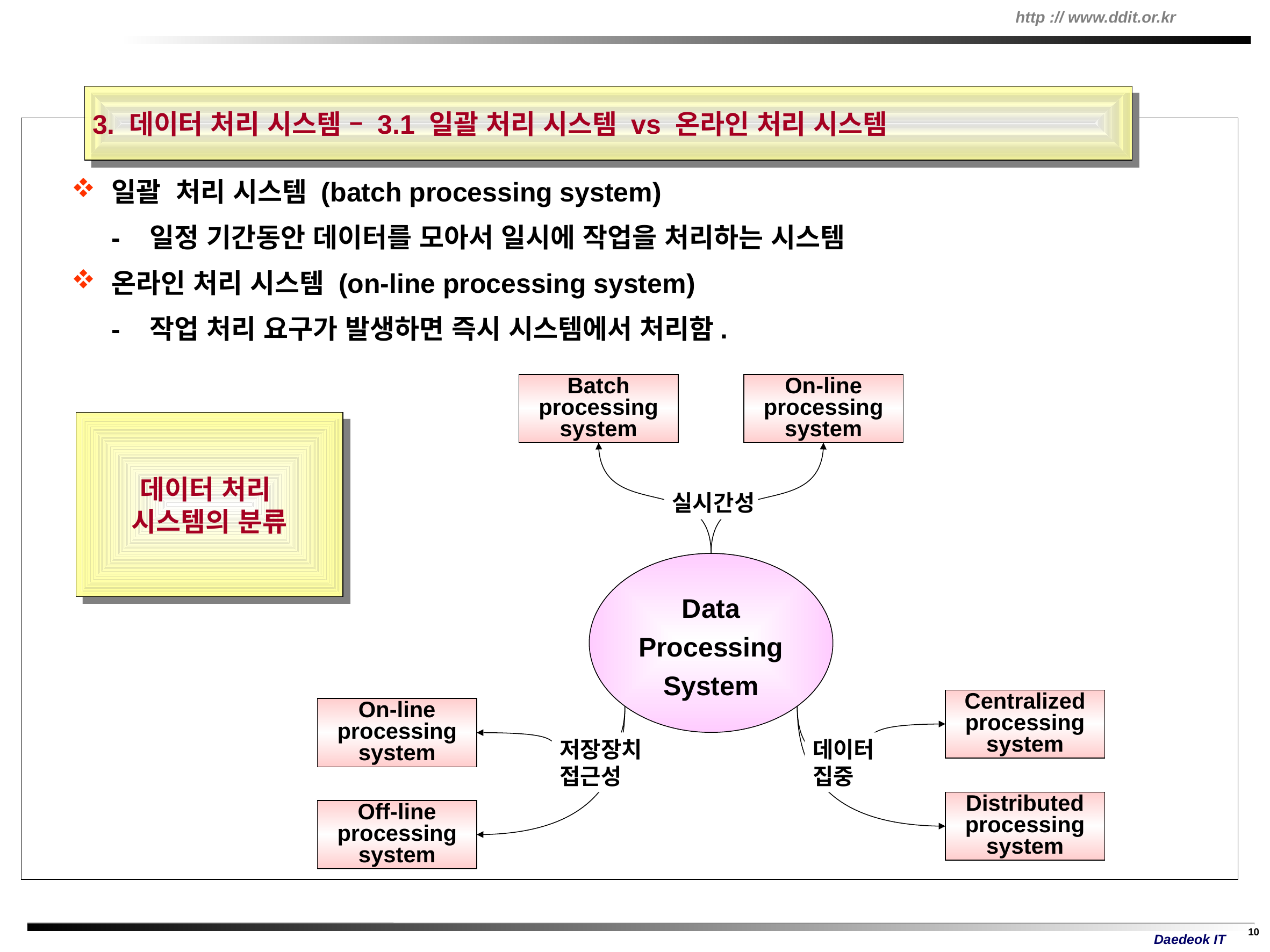

3. 데이터 처리 시스템 – 3.1 일괄 처리 시스템 vs 온라인 처리 시스템

일괄  처리 시스템 (batch processing system)
-   일정 기간동안 데이터를 모아서 일시에 작업을 처리하는 시스템
온라인 처리 시스템 (on-line processing system)
-   작업 처리 요구가 발생하면 즉시 시스템에서 처리함.
Batch
processing
system
On-line
processing
system
실시간성
Data
Processing
System
Centralized
processing
system
On-line
processing
system
저장장치
접근성
데이터
집중
Distributed
processing
system
Off-line
processing
system
데이터 처리
시스템의 분류